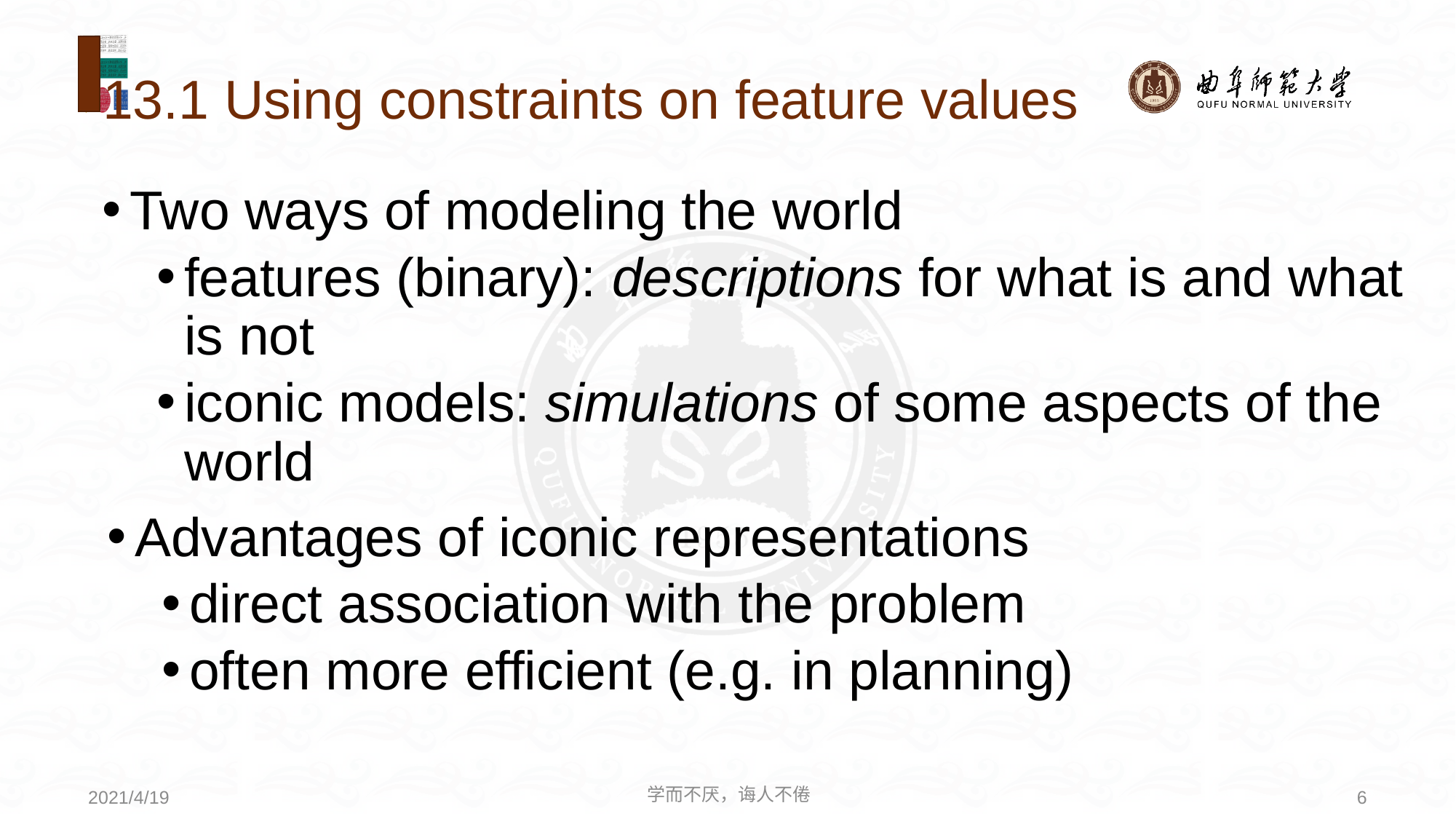

# 13.1 Using constraints on feature values
Two ways of modeling the world
features (binary): descriptions for what is and what is not
iconic models: simulations of some aspects of the world
Advantages of iconic representations
direct association with the problem
often more efficient (e.g. in planning)
学而不厌，诲人不倦
6
2021/4/19